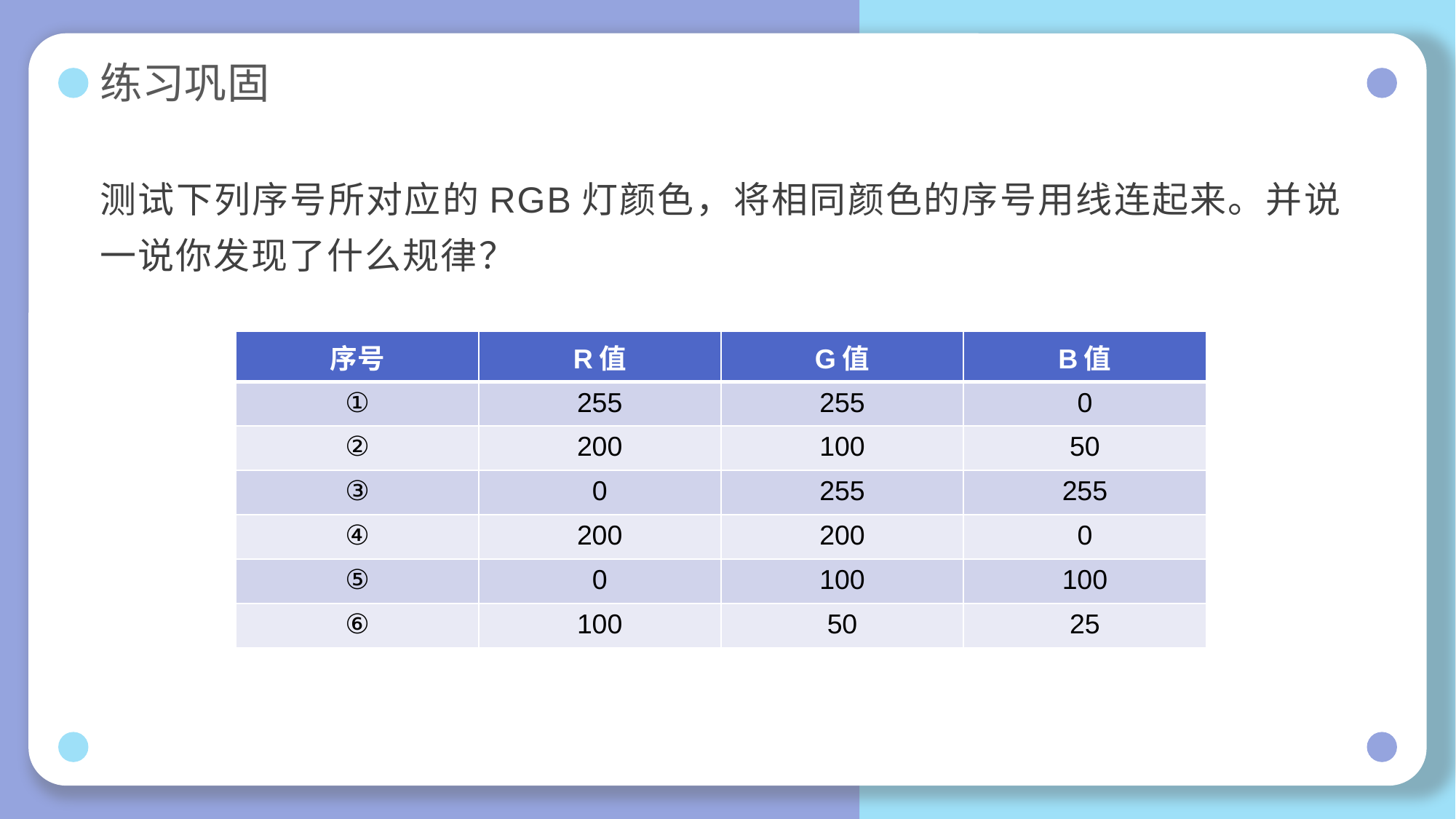

# 练习巩固
测试下列序号所对应的RGB灯颜色，将相同颜色的序号用线连起来。并说一说你发现了什么规律？
| 序号 | R值 | G值 | B值 |
| --- | --- | --- | --- |
| ① | 255 | 255 | 0 |
| ② | 200 | 100 | 50 |
| ③ | 0 | 255 | 255 |
| ④ | 200 | 200 | 0 |
| ⑤ | 0 | 100 | 100 |
| ⑥ | 100 | 50 | 25 |